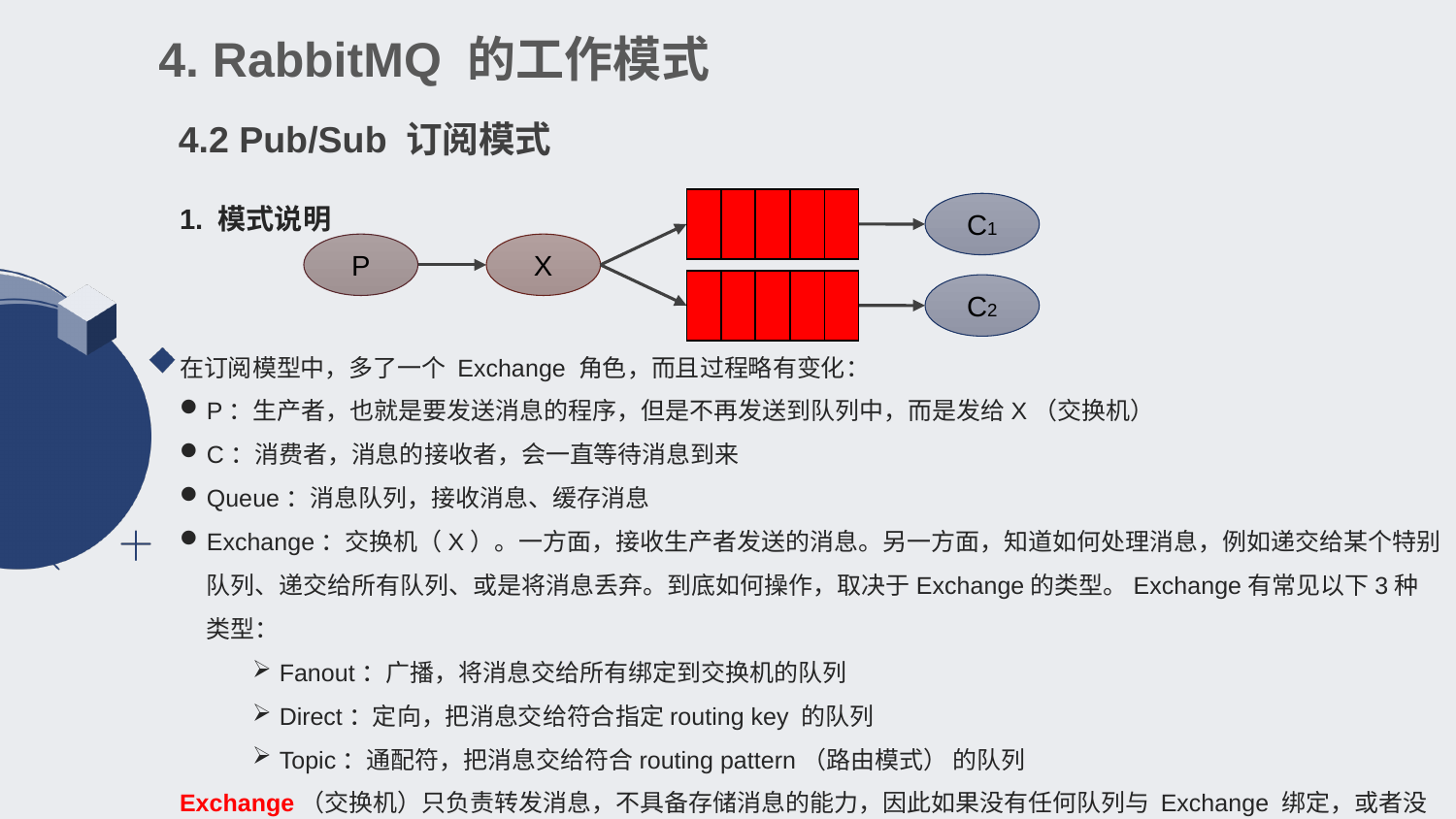

4. RabbitMQ 的工作模式
4.2 Pub/Sub 订阅模式
1. 模式说明

C1
P
X

C2
在订阅模型中，多了一个 Exchange 角色，而且过程略有变化：
P：生产者，也就是要发送消息的程序，但是不再发送到队列中，而是发给X（交换机）
C：消费者，消息的接收者，会一直等待消息到来
Queue：消息队列，接收消息、缓存消息
Exchange：交换机（X）。一方面，接收生产者发送的消息。另一方面，知道如何处理消息，例如递交给某个特别队列、递交给所有队列、或是将消息丢弃。到底如何操作，取决于Exchange的类型。Exchange有常见以下3种类型：
Fanout：广播，将消息交给所有绑定到交换机的队列
Direct：定向，把消息交给符合指定routing key 的队列
Topic：通配符，把消息交给符合routing pattern（路由模式） 的队列
Exchange（交换机）只负责转发消息，不具备存储消息的能力，因此如果没有任何队列与 Exchange 绑定，或者没有符合路由规则的队列，那么消息会丢失！